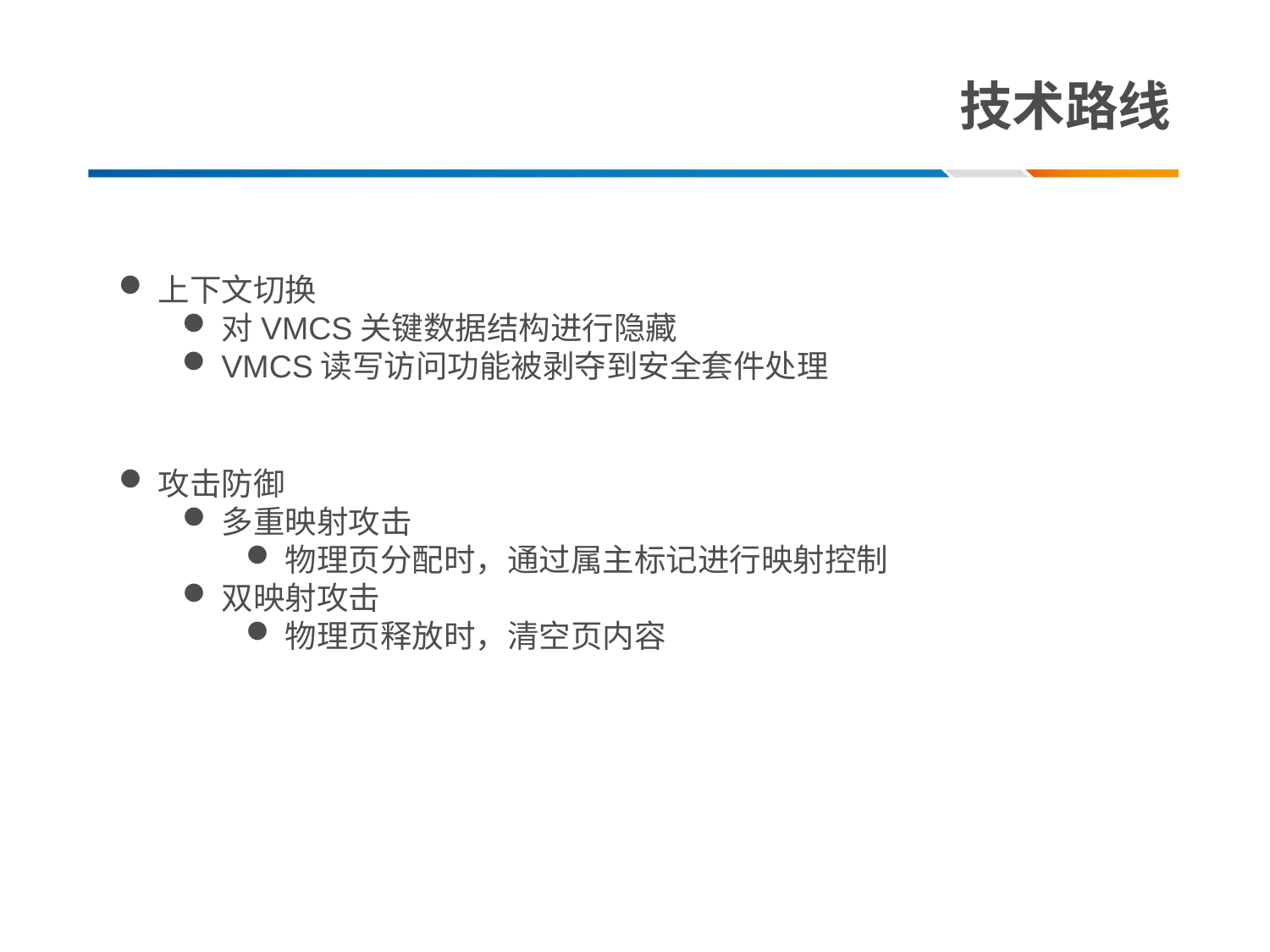

# 技术路线
上下文切换
对VMCS关键数据结构进行隐藏
VMCS读写访问功能被剥夺到安全套件处理
攻击防御
多重映射攻击
物理页分配时，通过属主标记进行映射控制
双映射攻击
物理页释放时，清空页内容